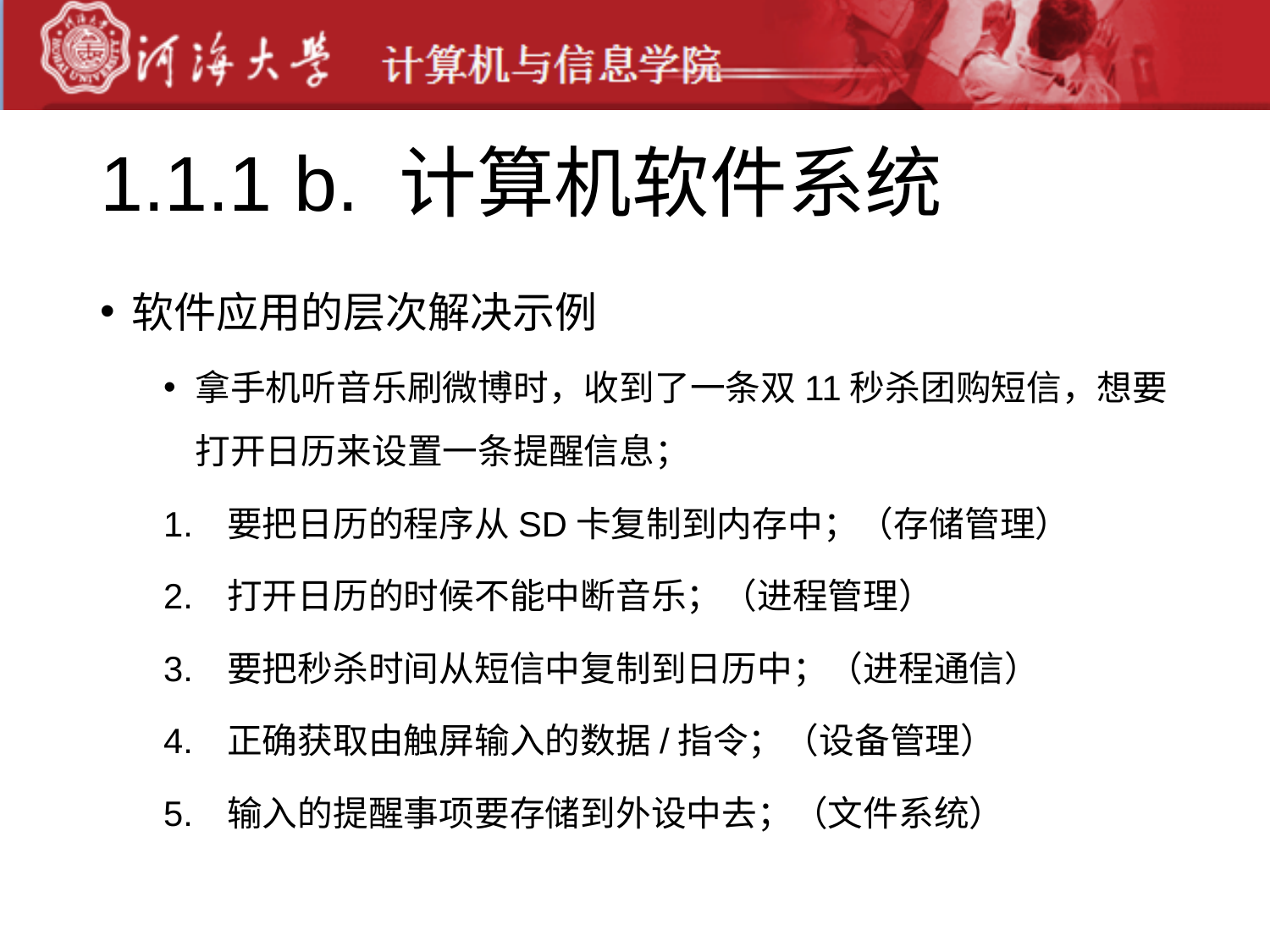

# 1.1.1 b. 计算机软件系统
软件应用的层次解决示例
拿手机听音乐刷微博时，收到了一条双11秒杀团购短信，想要打开日历来设置一条提醒信息；
要把日历的程序从SD卡复制到内存中；（存储管理）
打开日历的时候不能中断音乐；（进程管理）
要把秒杀时间从短信中复制到日历中；（进程通信）
正确获取由触屏输入的数据/指令；（设备管理）
输入的提醒事项要存储到外设中去；（文件系统）